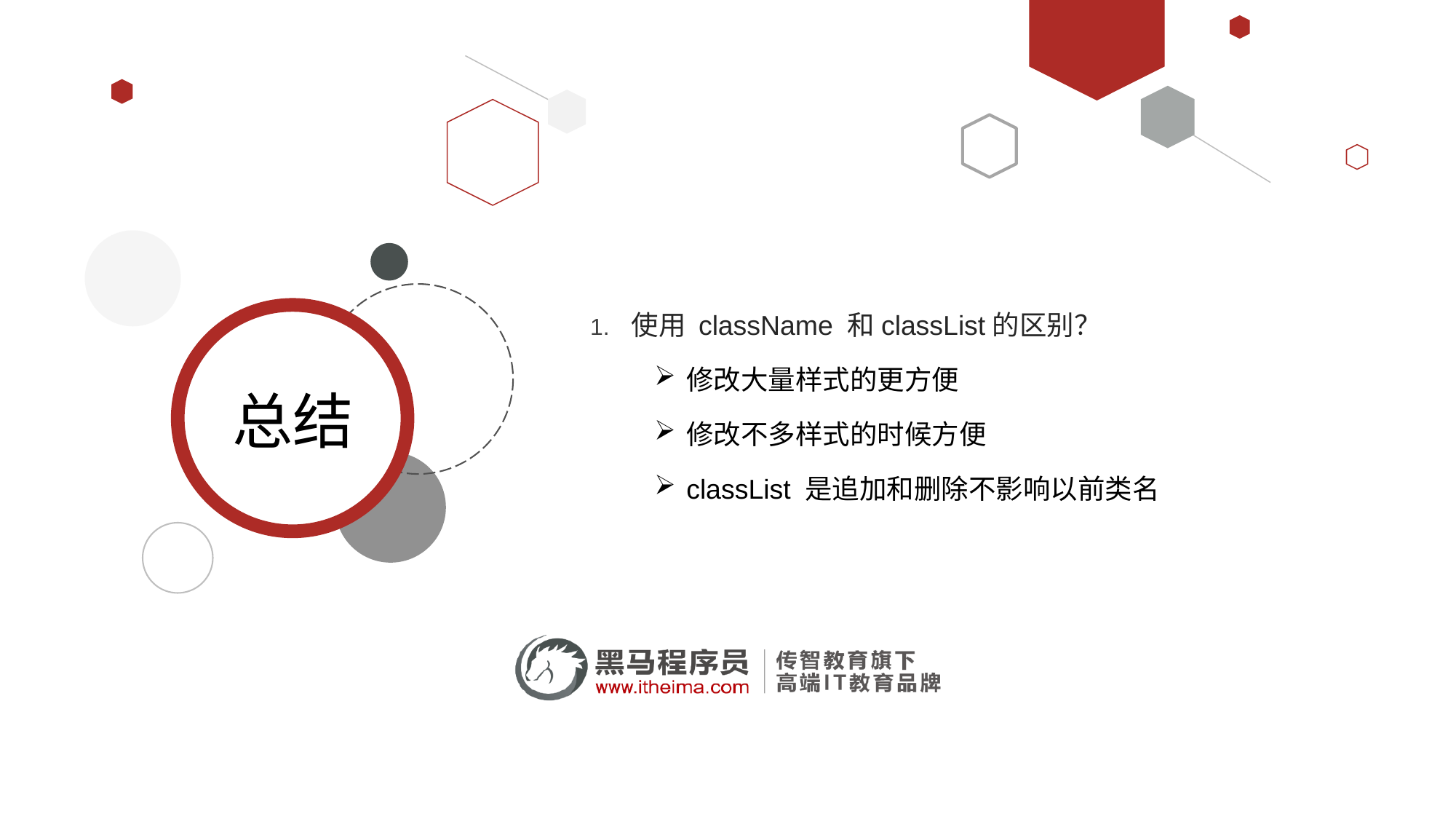

使用 className 和classList的区别？
修改大量样式的更方便
修改不多样式的时候方便
classList 是追加和删除不影响以前类名